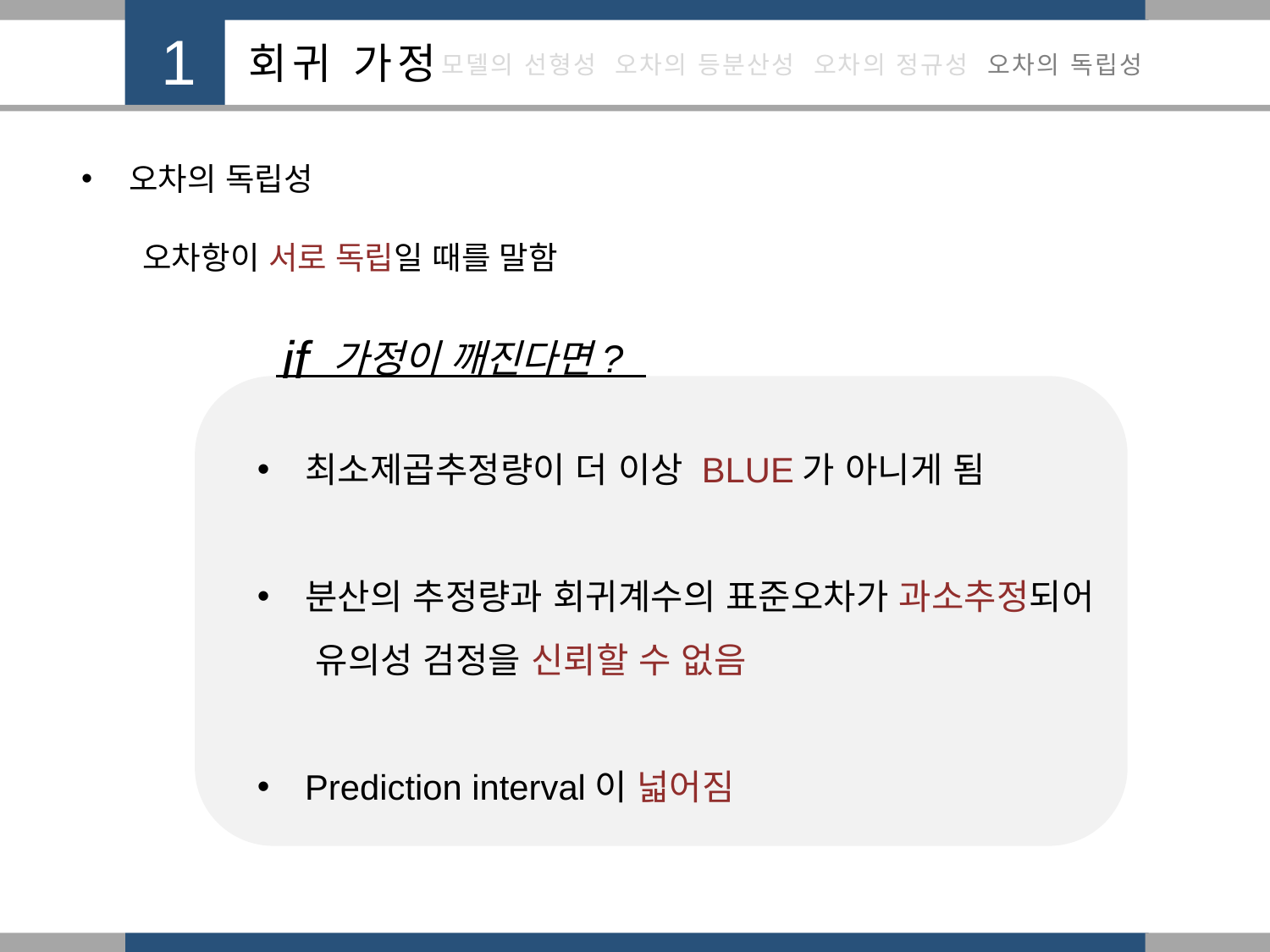

오차의 독립성
오차항이 서로 독립일 때를 말함
if
가정이 깨진다면?

최소제곱추정량이 더 이상 BLUE가 아니게 됨

분산의 추정량과 회귀계수의 표준오차가 과소추정되어
     유의성 검정을 신뢰할 수 없음

Prediction interval이 넓어짐